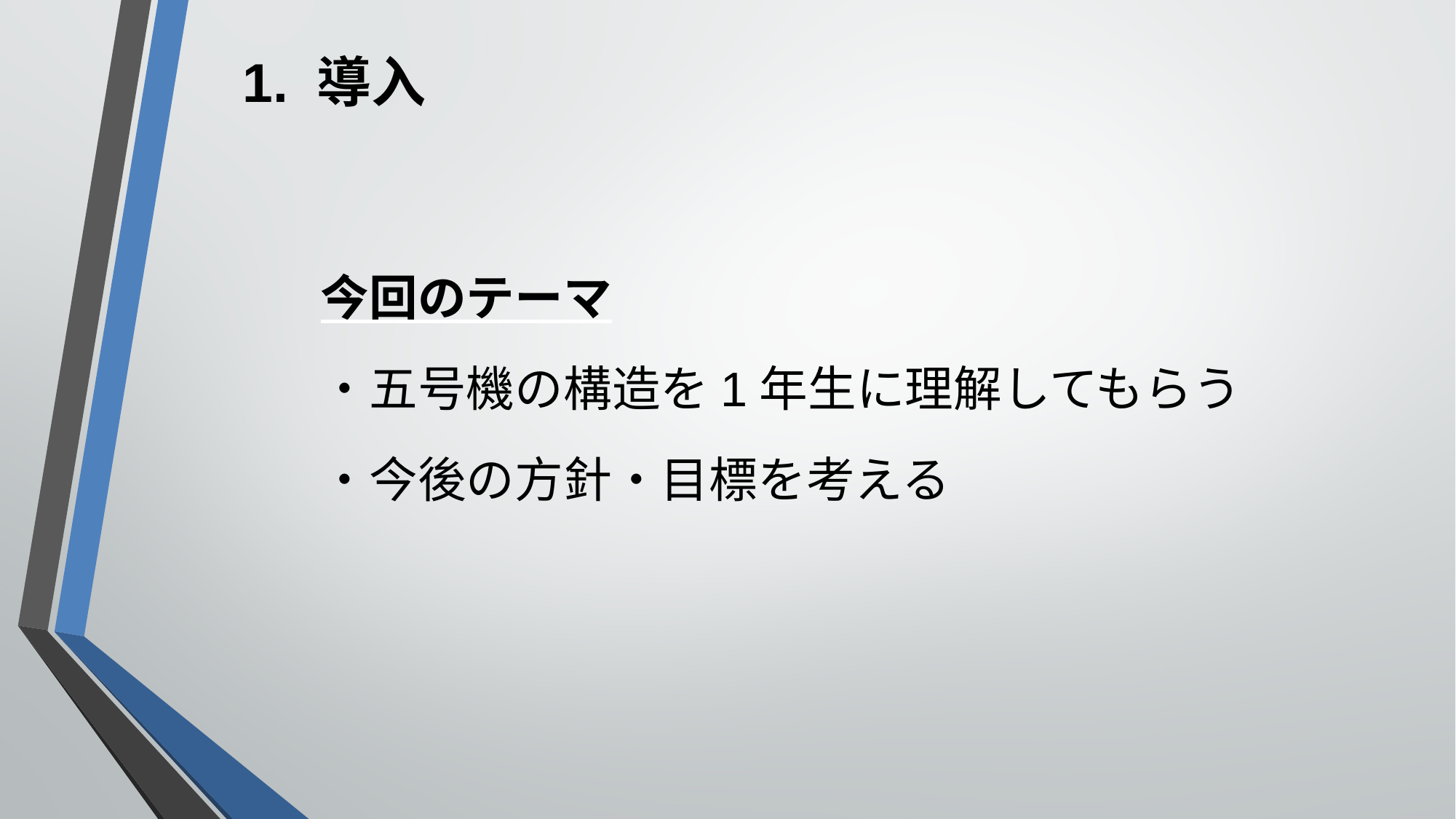

1. 導入
今回のテーマ

・五号機の構造を1年生に理解してもらう

・今後の方針・目標を考える